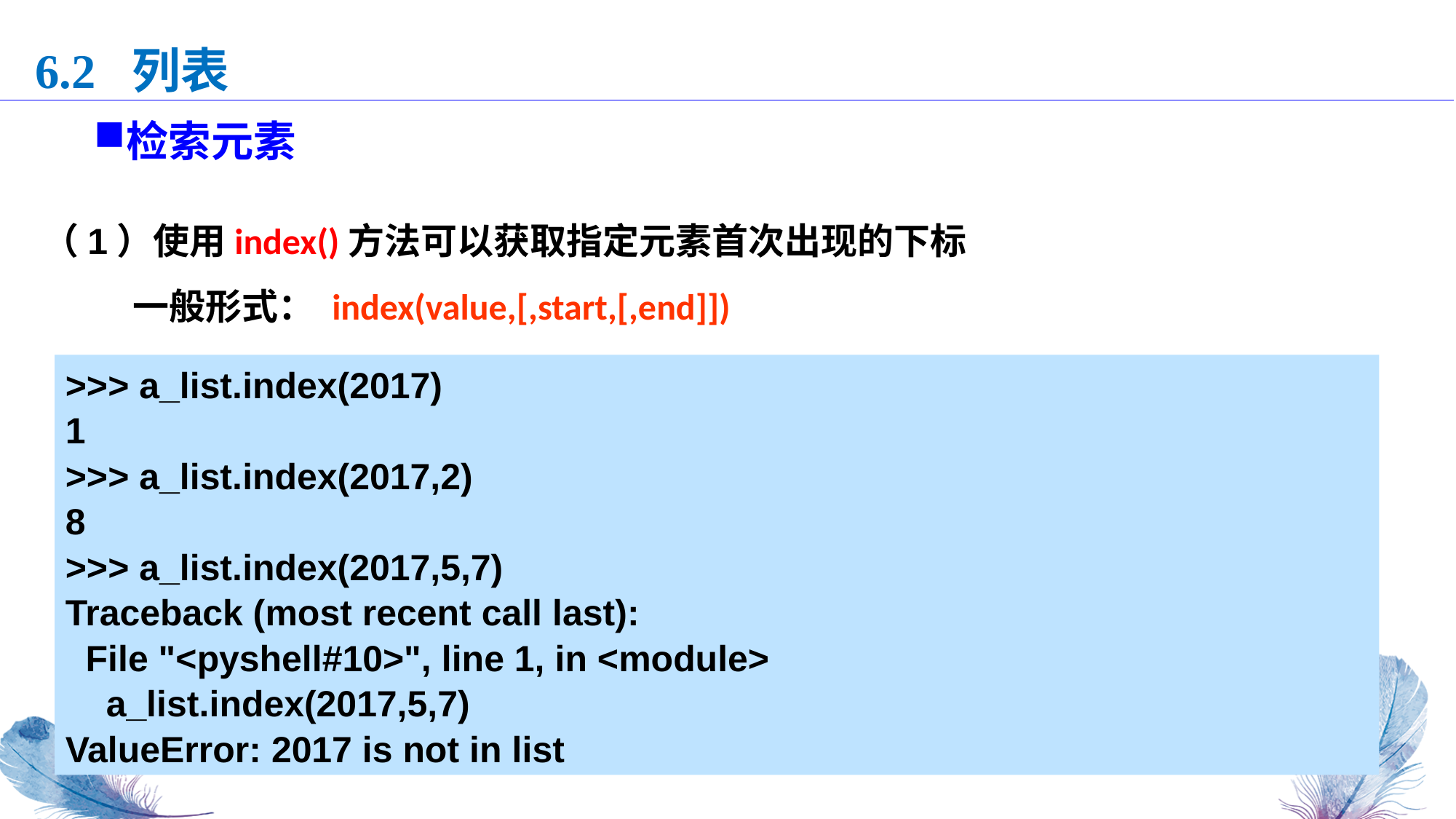

6.2  列表
检索元素
（1）使用index()方法可以获取指定元素首次出现的下标
          一般形式： index(value,[,start,[,end]])
>>> a_list.index(2017)
1
>>> a_list.index(2017,2)
8
>>> a_list.index(2017,5,7)
Traceback (most recent call last):
  File "<pyshell#10>", line 1, in <module>
    a_list.index(2017,5,7)
ValueError: 2017 is not in list